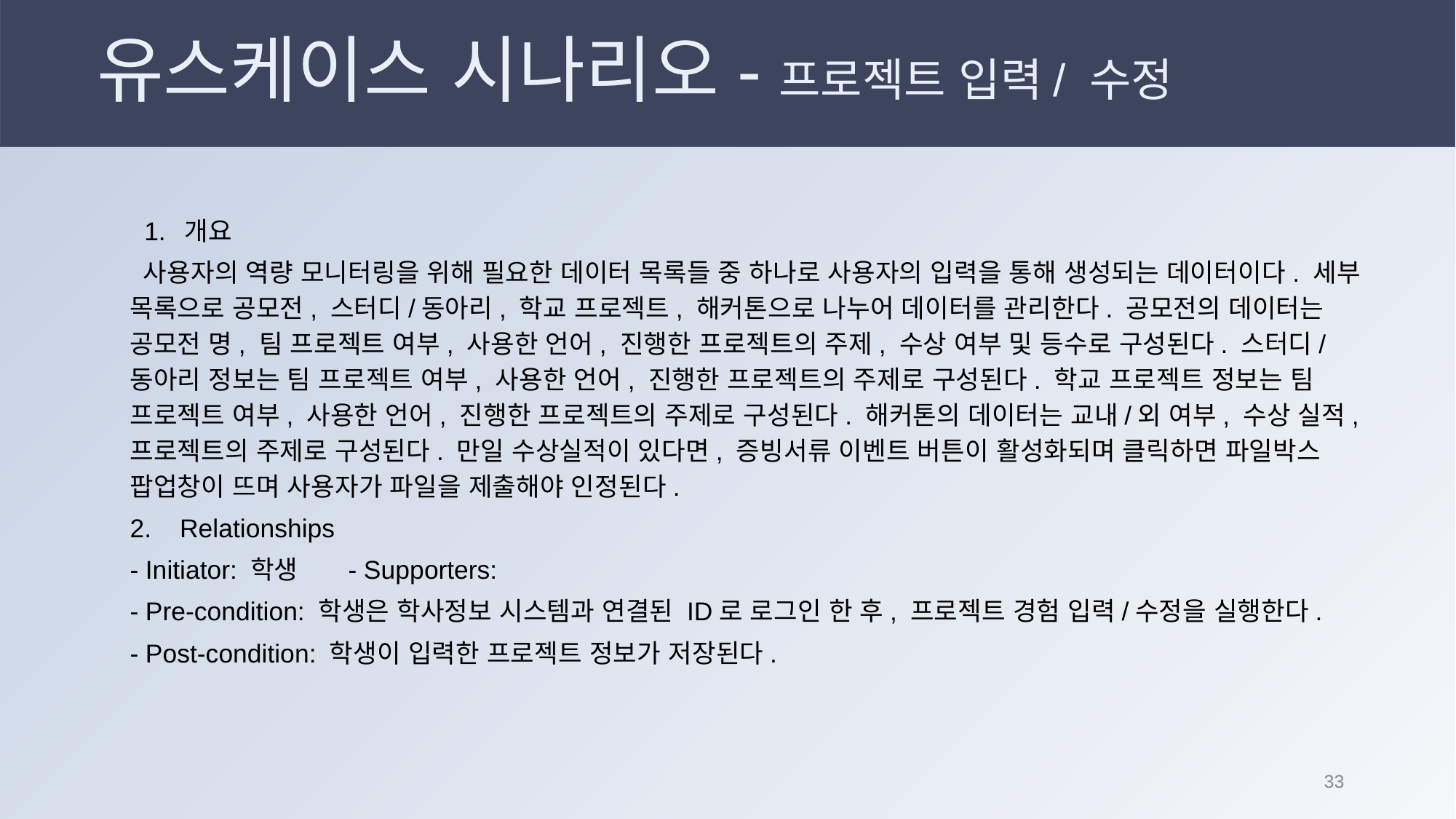

# 유스케이스 시나리오-프로젝트 입력/ 수정

개요
 사용자의 역량 모니터링을 위해 필요한 데이터 목록들 중 하나로 사용자의 입력을 통해 생성되는 데이터이다. 세부 목록으로 공모전, 스터디/동아리, 학교 프로젝트, 해커톤으로 나누어 데이터를 관리한다. 공모전의 데이터는 공모전 명, 팀 프로젝트 여부, 사용한 언어, 진행한 프로젝트의 주제, 수상 여부 및 등수로 구성된다. 스터디/동아리 정보는 팀 프로젝트 여부, 사용한 언어, 진행한 프로젝트의 주제로 구성된다. 학교 프로젝트 정보는 팀 프로젝트 여부, 사용한 언어, 진행한 프로젝트의 주제로 구성된다. 해커톤의 데이터는 교내/외 여부, 수상 실적, 프로젝트의 주제로 구성된다. 만일 수상실적이 있다면, 증빙서류 이벤트 버튼이 활성화되며 클릭하면 파일박스 팝업창이 뜨며 사용자가 파일을 제출해야 인정된다.
2.    Relationships
- Initiator: 학생	- Supporters:
- Pre-condition: 학생은 학사정보 시스템과 연결된 ID로 로그인 한 후, 프로젝트 경험 입력/수정을 실행한다.
- Post-condition: 학생이 입력한 프로젝트 정보가 저장된다.

33